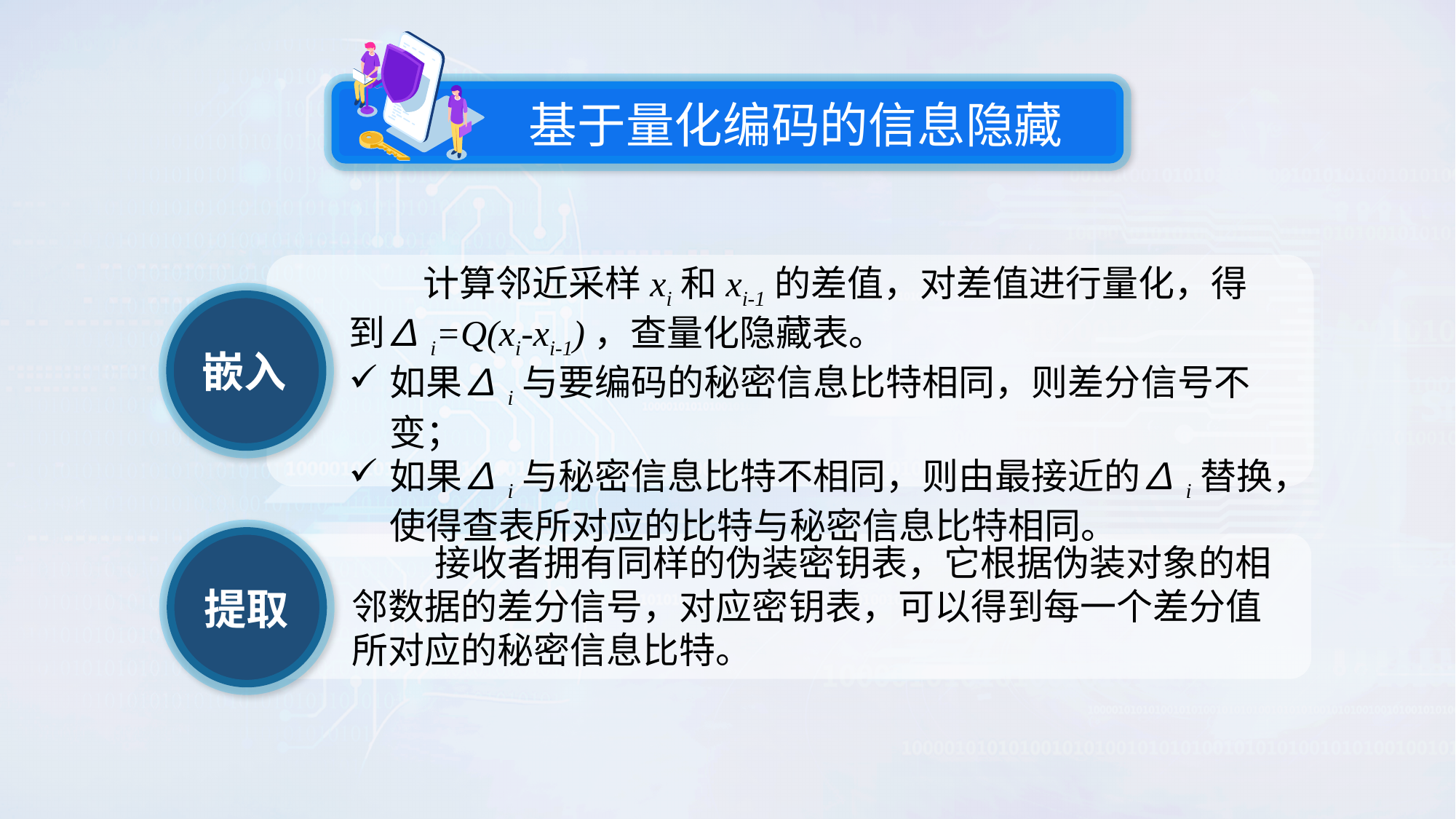

基于量化编码的信息隐藏

        计算邻近采样xi和xi-1的差值，对差值进行量化，得到∆i=Q(xi-xi-1)，查量化隐藏表。
如果∆i与要编码的秘密信息比特相同，则差分信号不变；
如果∆i与秘密信息比特不相同，则由最接近的∆i替换，使得查表所对应的比特与秘密信息比特相同。

嵌入

提取

         接收者拥有同样的伪装密钥表，它根据伪装对象的相邻数据的差分信号，对应密钥表，可以得到每一个差分值所对应的秘密信息比特。